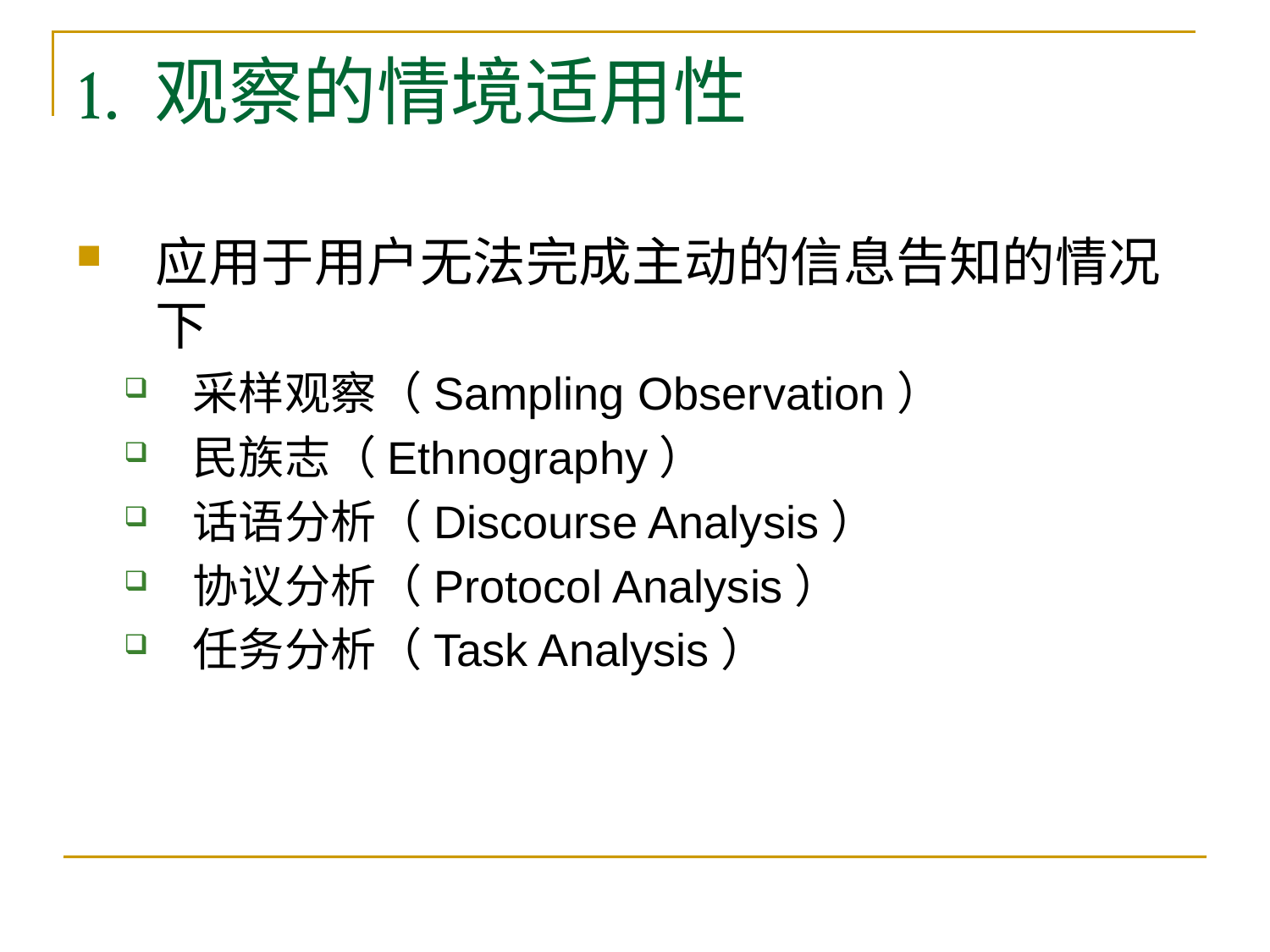

# 1. 观察的情境适用性
应用于用户无法完成主动的信息告知的情况下
采样观察（Sampling Observation）
民族志（Ethnography）
话语分析（Discourse Analysis）
协议分析（Protocol Analysis）
任务分析（Task Analysis）